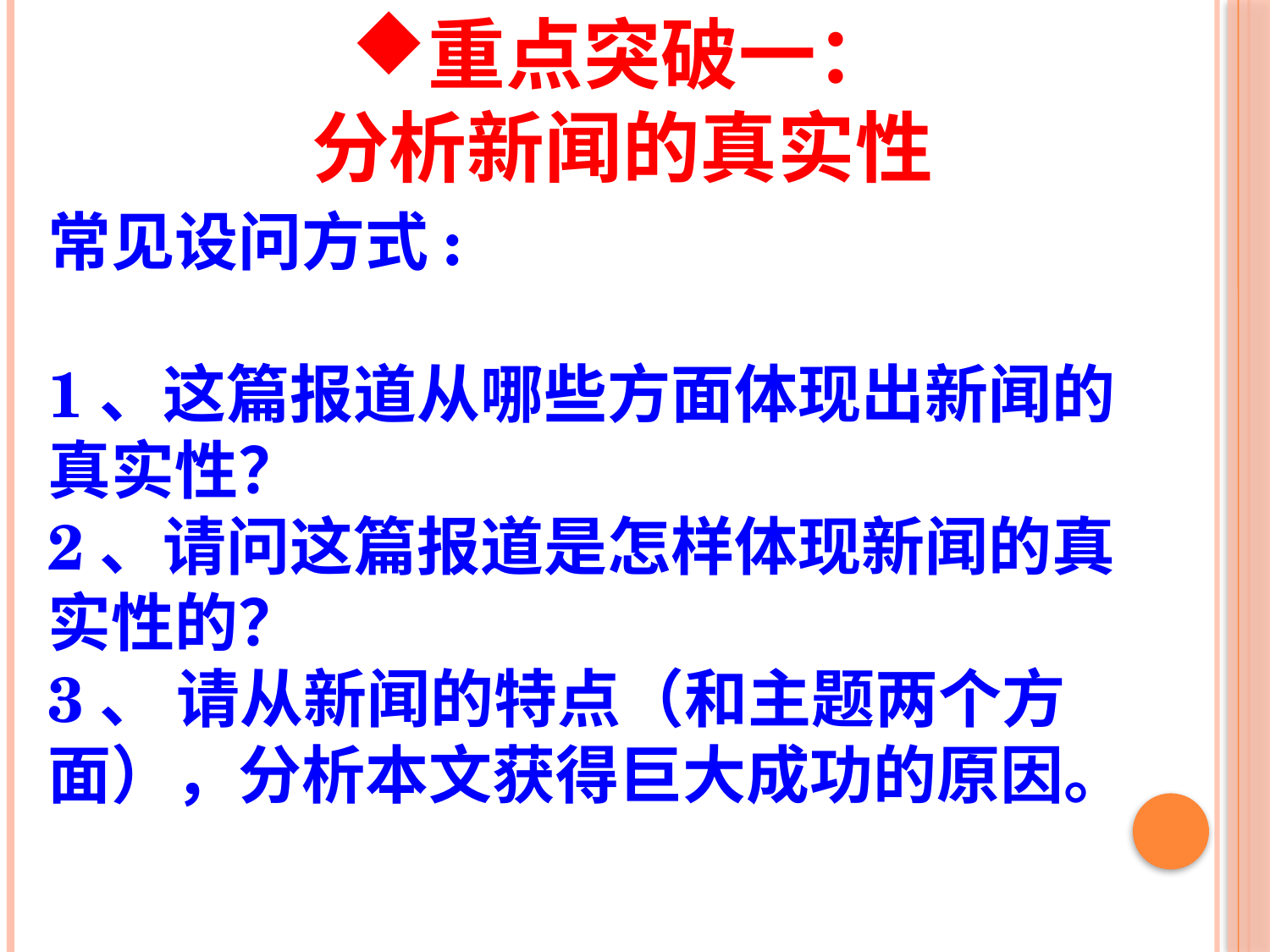

重点突破一：
分析新闻的真实性
常见设问方式:

1、这篇报道从哪些方面体现出新闻的真实性？
2、请问这篇报道是怎样体现新闻的真实性的？
3、 请从新闻的特点（和主题两个方面），分析本文获得巨大成功的原因。